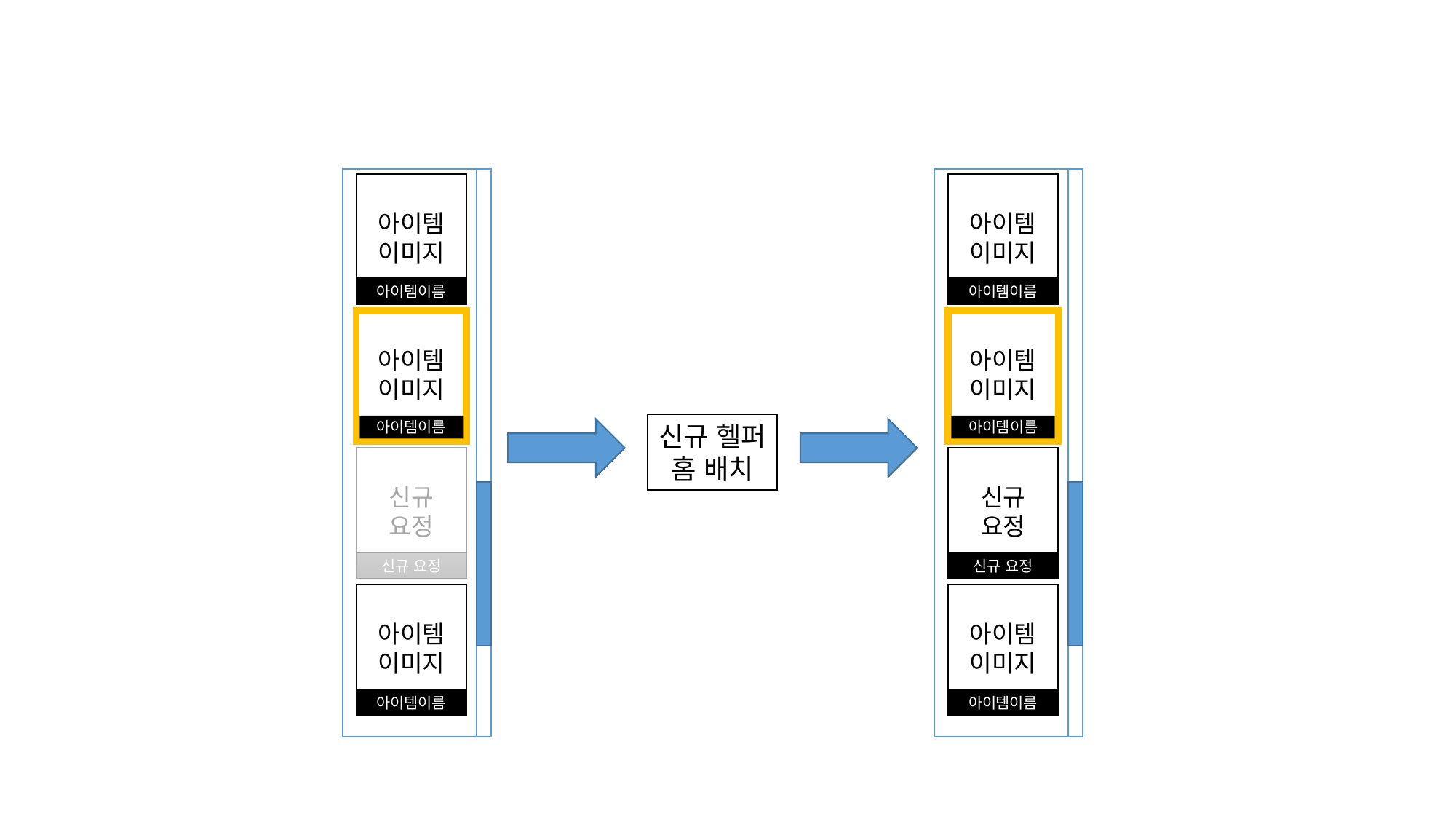

아이템 이미지
아이템이름

아이템 이미지
아이템이름

신규
요정
신규 요정

아이템 이미지
아이템이름

아이템 이미지
아이템이름

아이템 이미지
아이템이름

신규
요정
신규 요정

아이템 이미지
아이템이름
신규 헬퍼
홈 배치